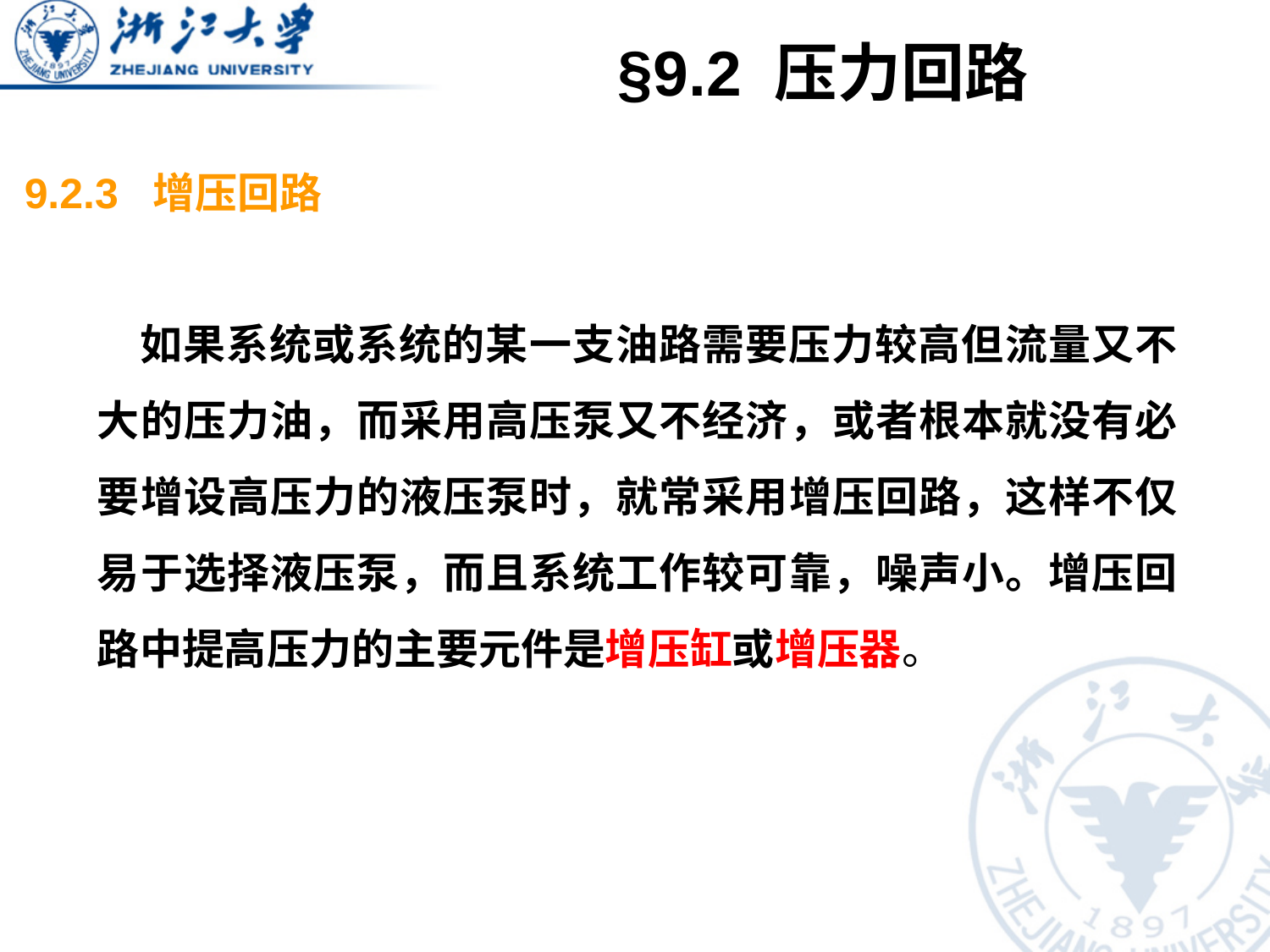

§9.2 压力回路
9.2.3  增压回路
   如果系统或系统的某一支油路需要压力较高但流量又不大的压力油，而采用高压泵又不经济，或者根本就没有必要增设高压力的液压泵时，就常采用增压回路，这样不仅易于选择液压泵，而且系统工作较可靠，噪声小。增压回路中提高压力的主要元件是增压缸或增压器。